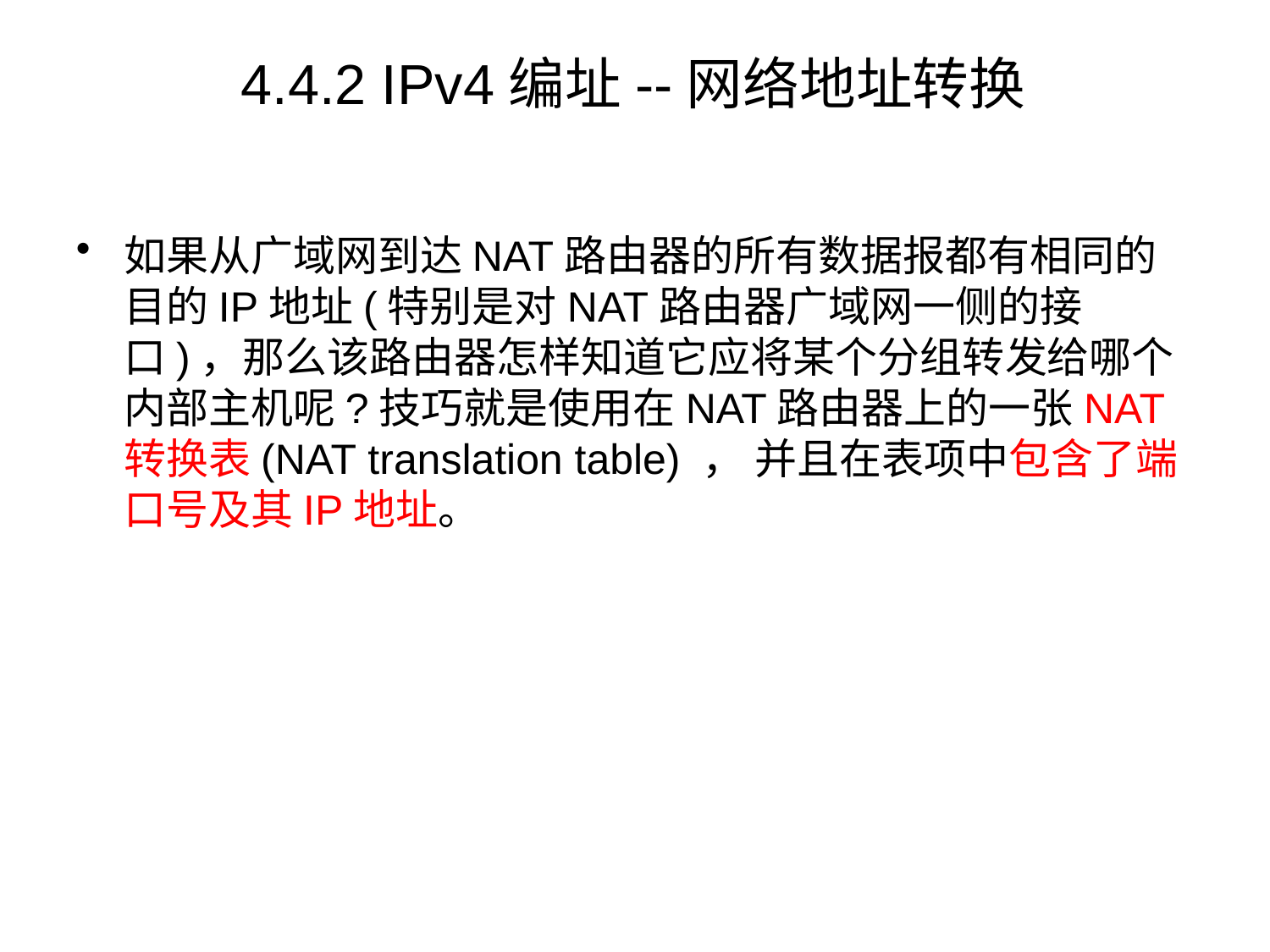

# 4.4.2 IPv4编址--网络地址转换
如果从广域网到达NAT路由器的所有数据报都有相同的目的IP地址(特别是对NAT路由器广域网一侧的接口)，那么该路由器怎样知道它应将某个分组转发给哪个内部主机呢?技巧就是使用在NAT路由器上的一张NAT转换表(NAT translation table) ， 并且在表项中包含了端口号及其IP地址。